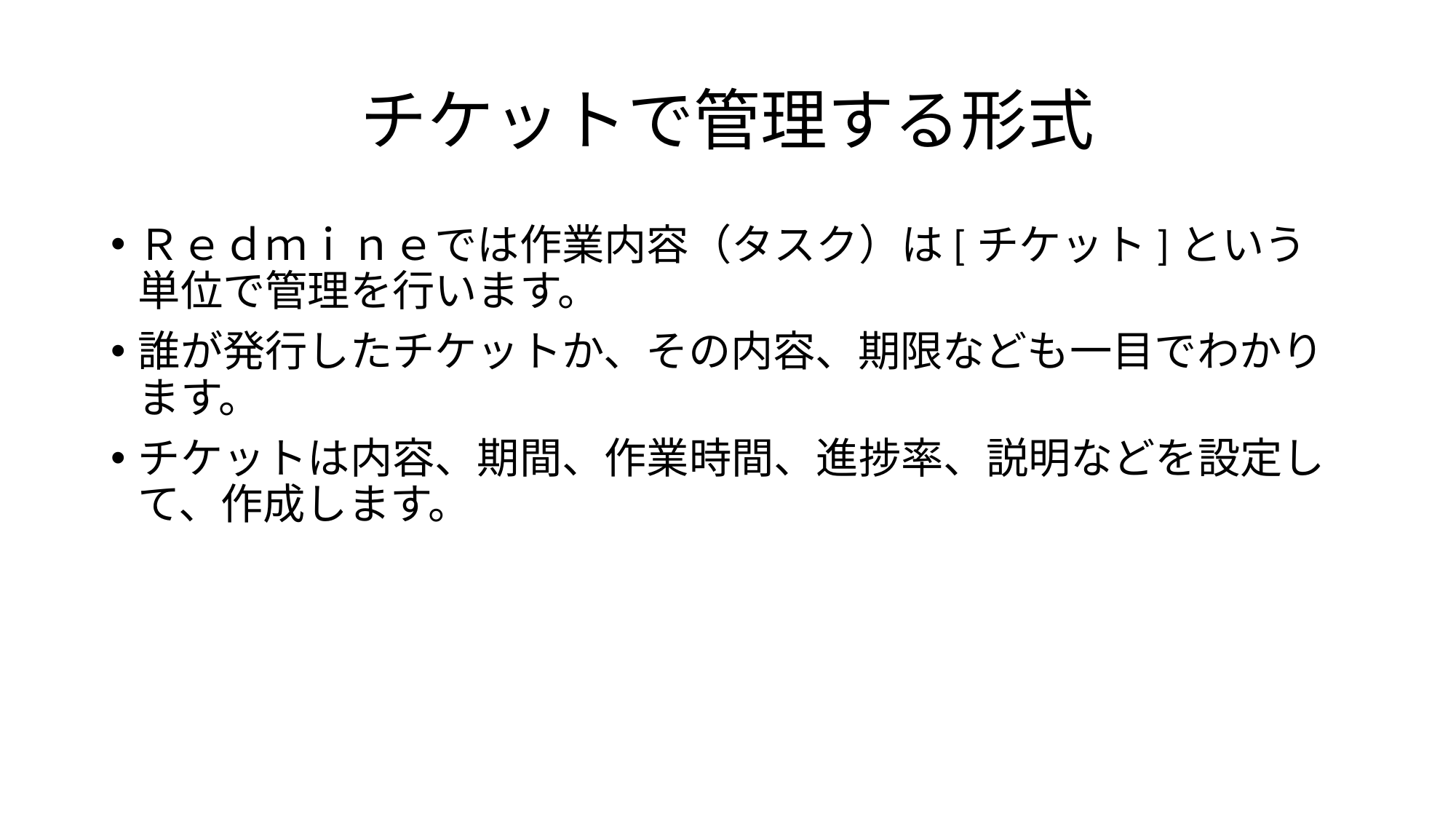

# チケットで管理する形式
Ｒｅｄｍｉｎｅでは作業内容（タスク）は[チケット]という単位で管理を行います。
誰が発行したチケットか、その内容、期限なども一目でわかります。
チケットは内容、期間、作業時間、進捗率、説明などを設定して、作成します。